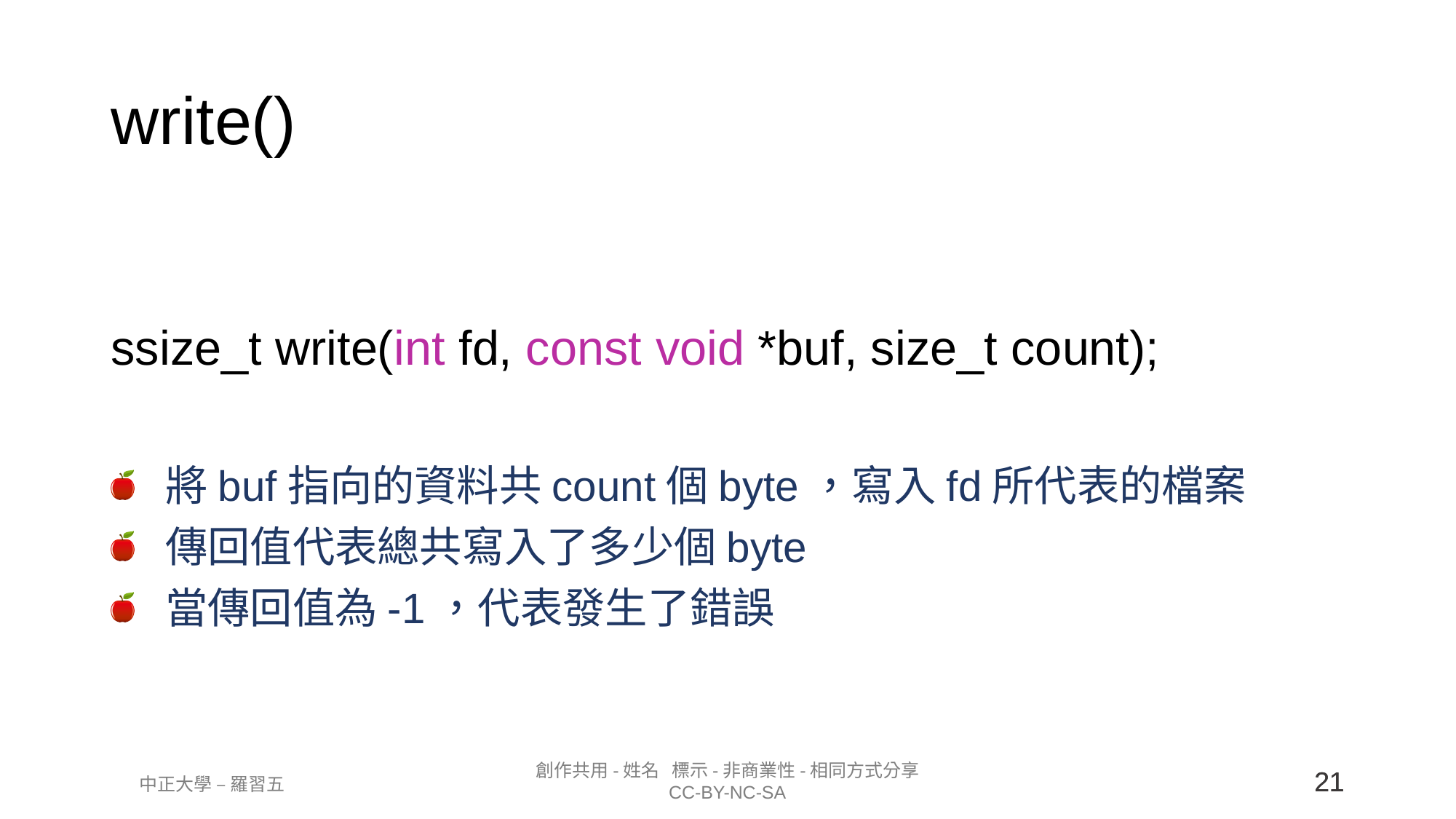

# write()
ssize_t write(int fd, const void *buf, size_t count);

將buf指向的資料共count個byte，寫入fd所代表的檔案
傳回值代表總共寫入了多少個byte
當傳回值為-1，代表發生了錯誤